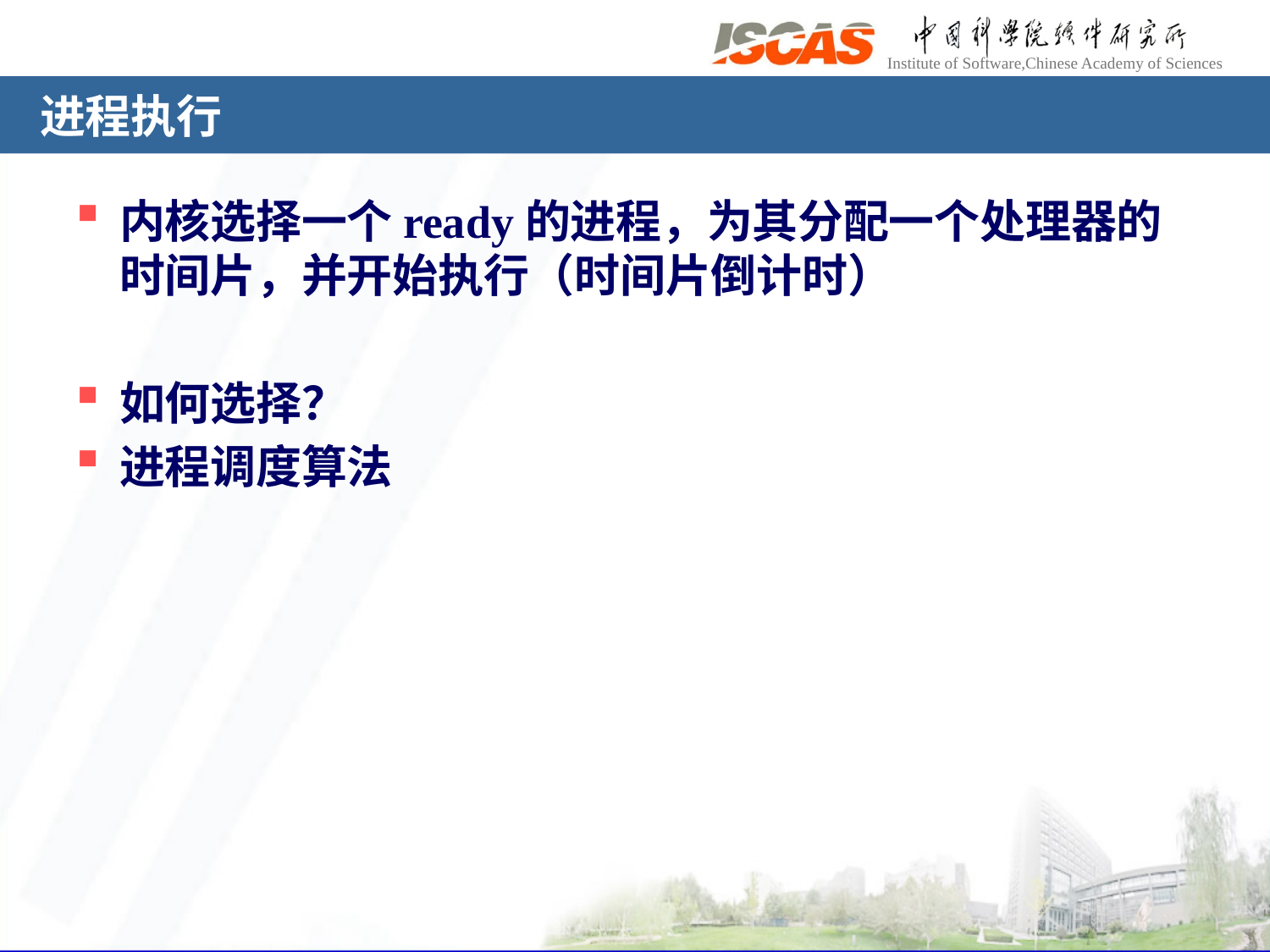

# 进程执行
内核选择一个ready的进程，为其分配一个处理器的时间片，并开始执行（时间片倒计时）

如何选择？
进程调度算法